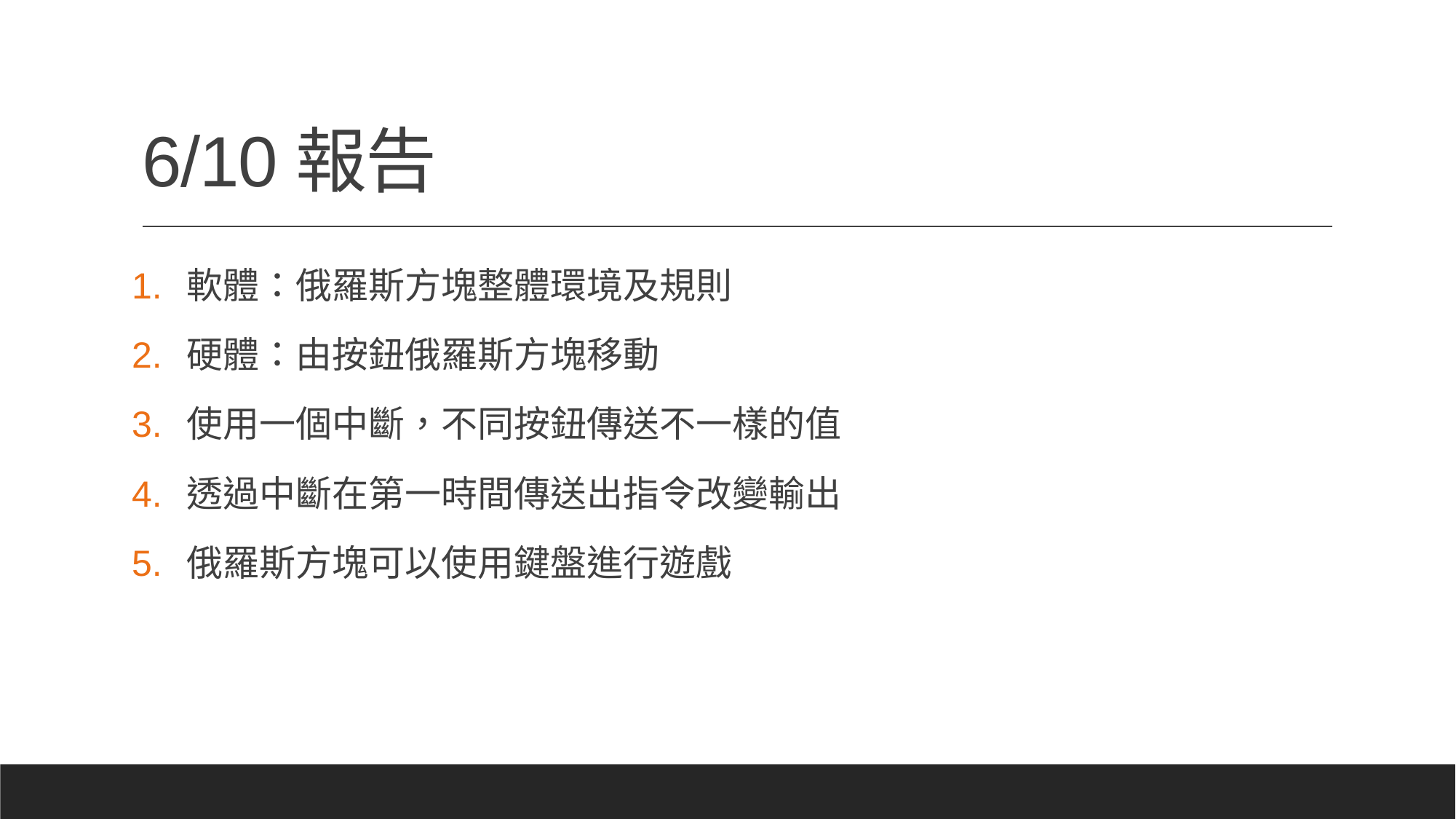

# 6/10報告
軟體：俄羅斯方塊整體環境及規則
硬體：由按鈕俄羅斯方塊移動
使用一個中斷，不同按鈕傳送不一樣的值
透過中斷在第一時間傳送出指令改變輸出
俄羅斯方塊可以使用鍵盤進行遊戲